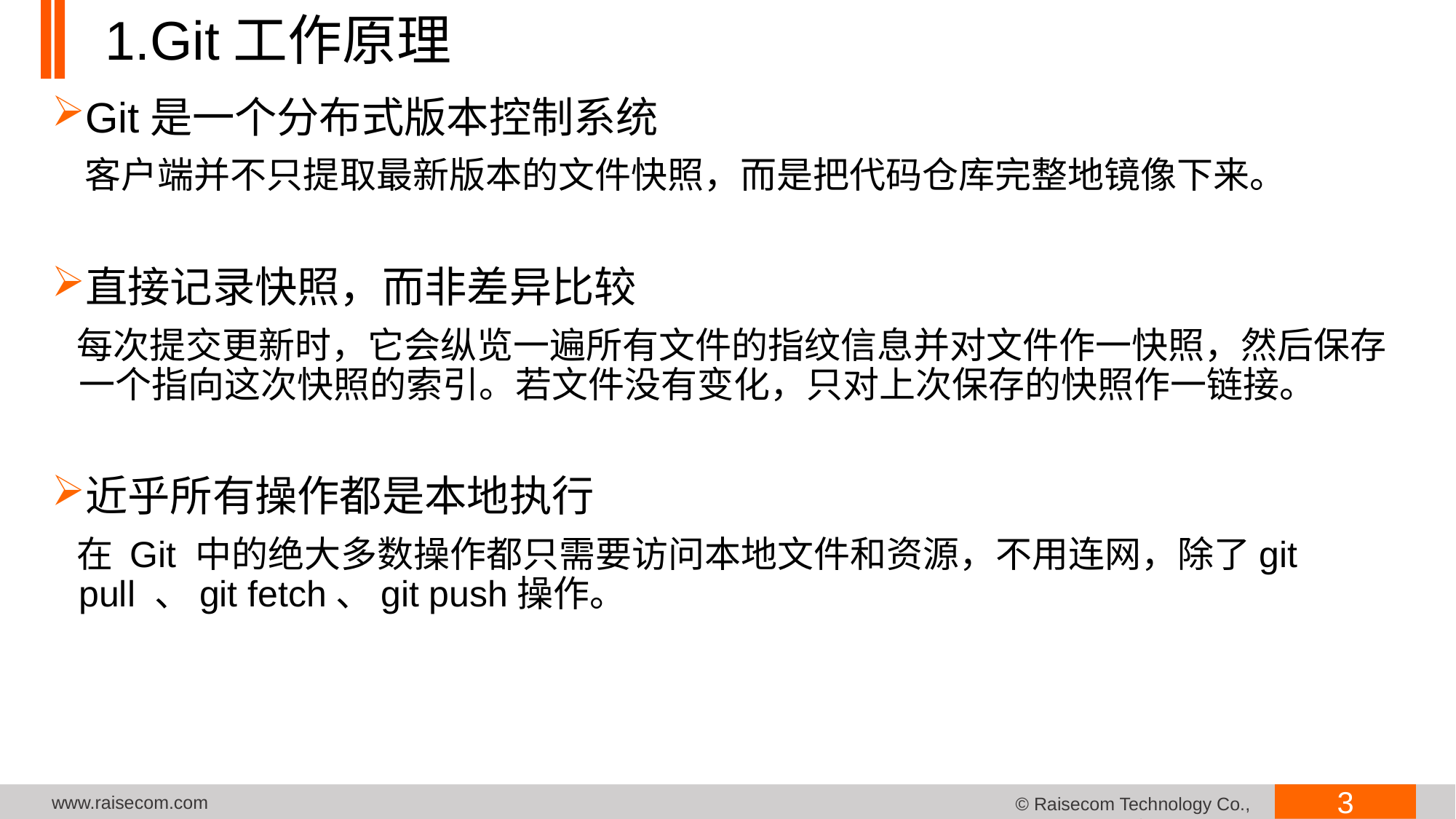

# 1.Git工作原理
Git是一个分布式版本控制系统
   客户端并不只提取最新版本的文件快照，而是把代码仓库完整地镜像下来。

直接记录快照，而非差异比较
  每次提交更新时，它会纵览一遍所有文件的指纹信息并对文件作一快照，然后保存一个指向这次快照的索引。若文件没有变化，只对上次保存的快照作一链接。

近乎所有操作都是本地执行
  在 Git 中的绝大多数操作都只需要访问本地文件和资源，不用连网，除了git pull 、git fetch、git push操作。